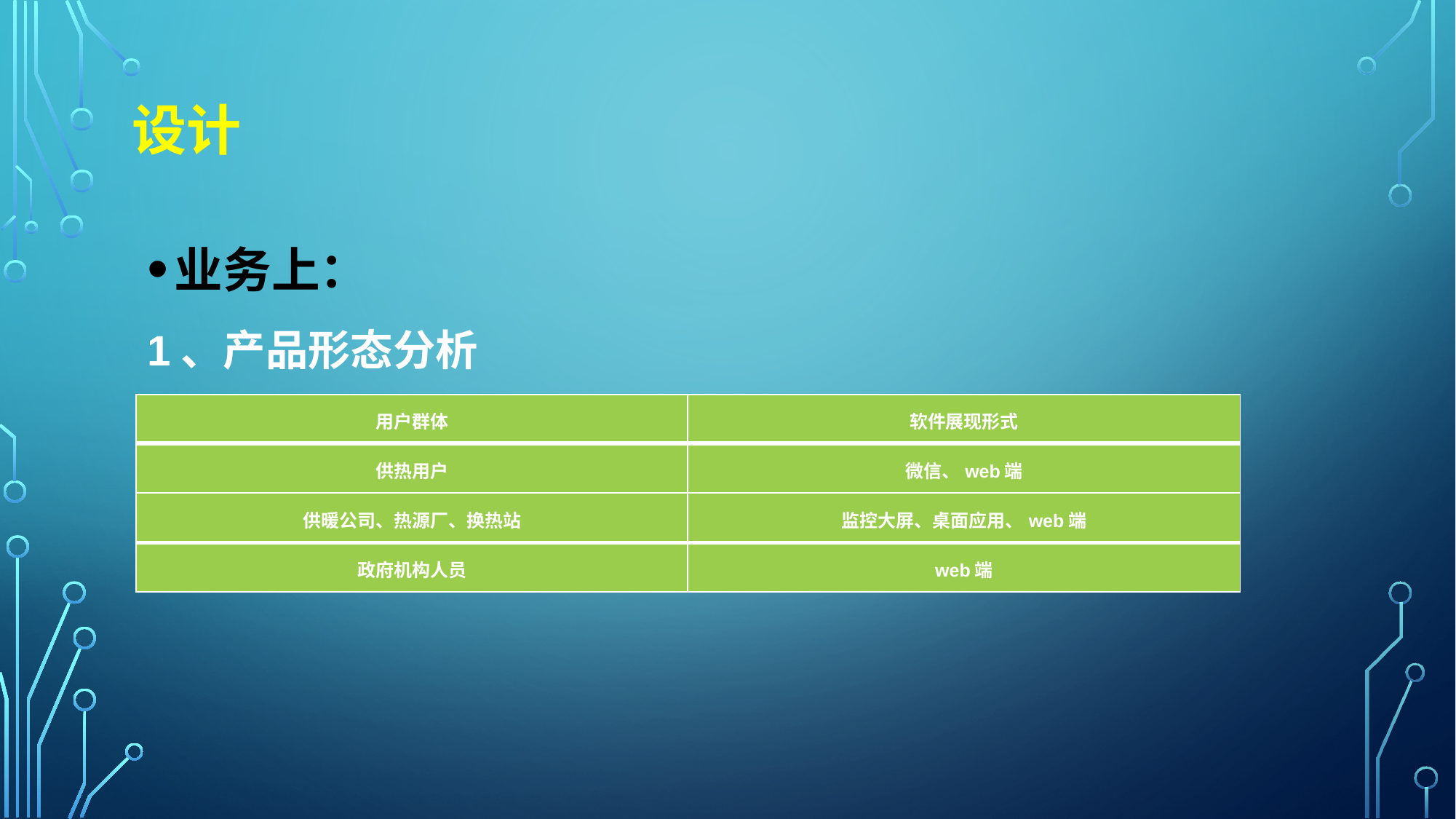

# 设计
业务上：
1、产品形态分析
| 用户群体 | 软件展现形式 |
| --- | --- |
| 供热用户 | 微信、web端 |
| 供暖公司、热源厂、换热站 | 监控大屏、桌面应用、web端 |
| 政府机构人员 | web端 |